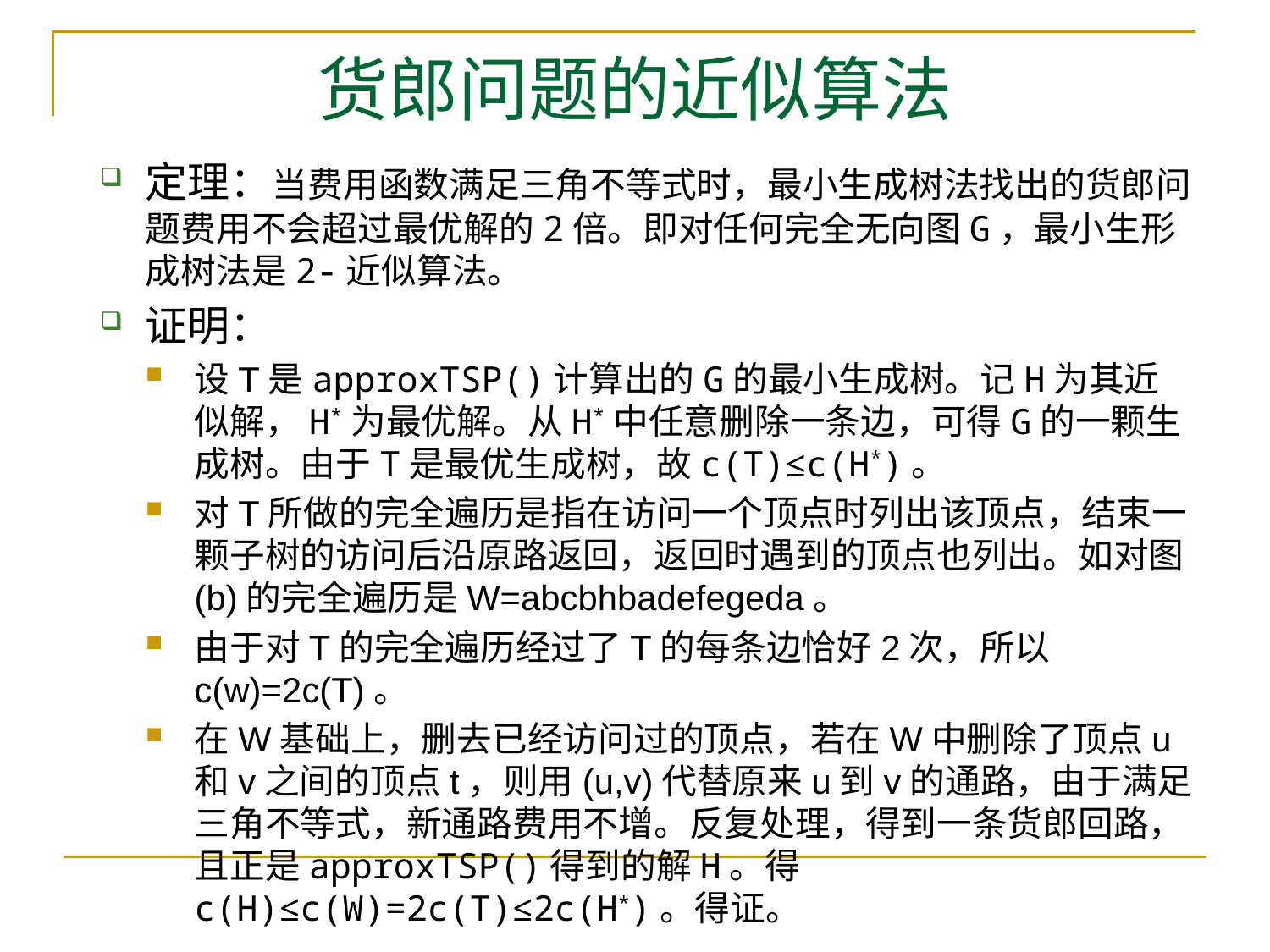

# 货郎问题的近似算法
定理：当费用函数满足三角不等式时，最小生成树法找出的货郎问题费用不会超过最优解的2倍。即对任何完全无向图G，最小生形成树法是2-近似算法。
证明：
设T是approxTSP()计算出的G的最小生成树。记H为其近似解，H*为最优解。从H*中任意删除一条边，可得G的一颗生成树。由于T是最优生成树，故c(T)≤c(H*)。
对T所做的完全遍历是指在访问一个顶点时列出该顶点，结束一颗子树的访问后沿原路返回，返回时遇到的顶点也列出。如对图(b)的完全遍历是W=abcbhbadefegeda。
由于对T的完全遍历经过了T的每条边恰好2次，所以c(w)=2c(T)。
在W基础上，删去已经访问过的顶点，若在W中删除了顶点u和v之间的顶点t，则用(u,v)代替原来u到v的通路，由于满足三角不等式，新通路费用不增。反复处理，得到一条货郎回路，且正是approxTSP()得到的解H。得c(H)≤c(W)=2c(T)≤2c(H*)。得证。